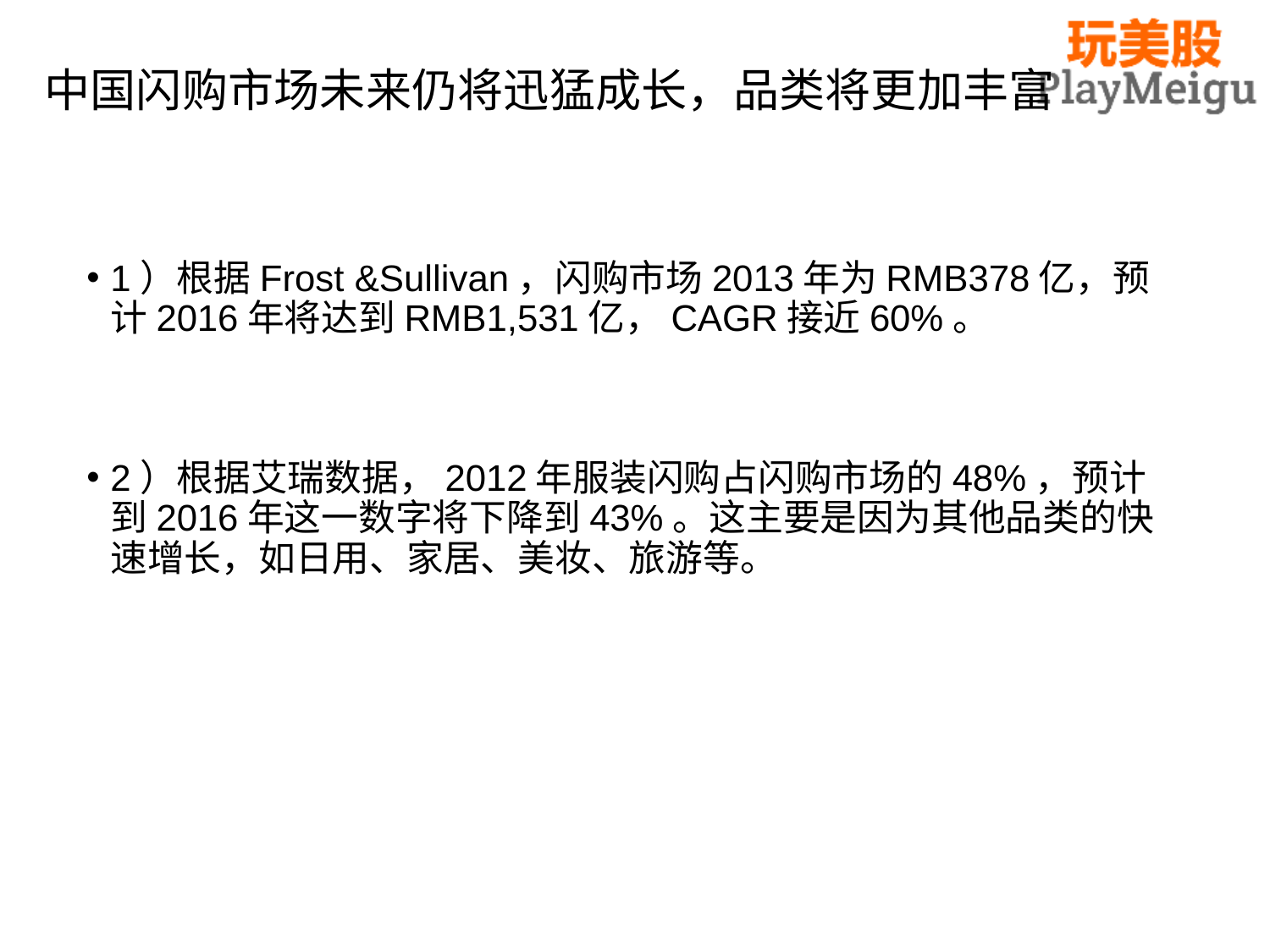

# 中国闪购市场未来仍将迅猛成长，品类将更加丰富
1）根据Frost &Sullivan，闪购市场2013年为RMB378亿，预计2016年将达到RMB1,531亿，CAGR接近60%。

2）根据艾瑞数据，2012年服装闪购占闪购市场的48%，预计到2016年这一数字将下降到43%。这主要是因为其他品类的快速增长，如日用、家居、美妆、旅游等。